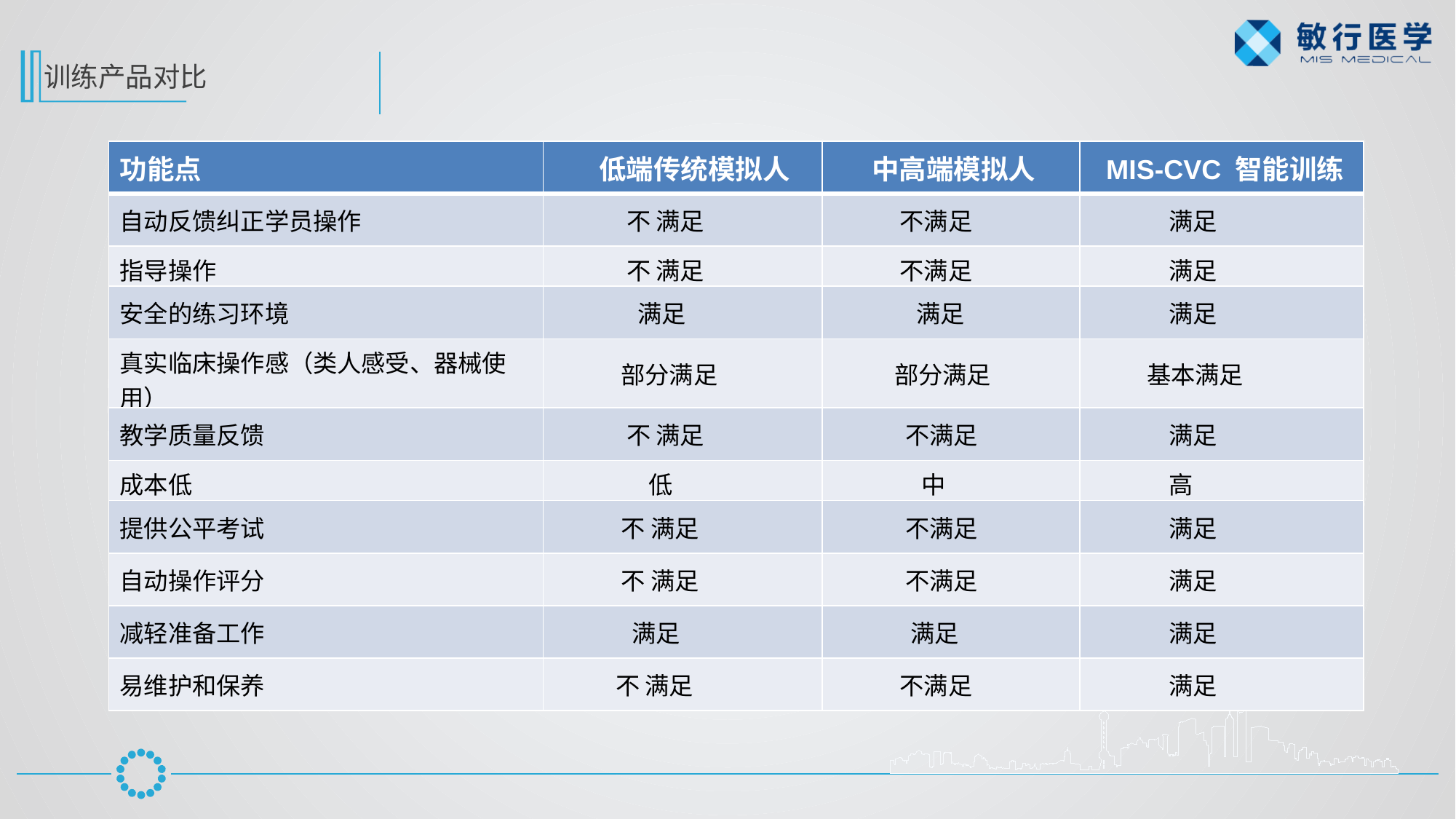

训练产品对比
| 功能点 | 低端传统模拟人 | 中高端模拟人 | MIS-CVC 智能训练 |
| --- | --- | --- | --- |
| 自动反馈纠正学员操作 | 不 满足 | 不满足 | 满足 |
| 指导操作 | 不 满足 | 不满足 | 满足 |
| 安全的练习环境 | 满足 | 满足 | 满足 |
| 真实临床操作感（类人感受、器械使用） | 部分满足 | 部分满足 | 基本满足 |
| 教学质量反馈 | 不 满足 | 不满足 | 满足 |
| 成本低 | 低 | 中 | 高 |
| 提供公平考试 | 不 满足 | 不满足 | 满足 |
| 自动操作评分 | 不 满足 | 不满足 | 满足 |
| 减轻准备工作 | 满足 | 满足 | 满足 |
| 易维护和保养 | 不 满足 | 不满足 | 满足 |
12